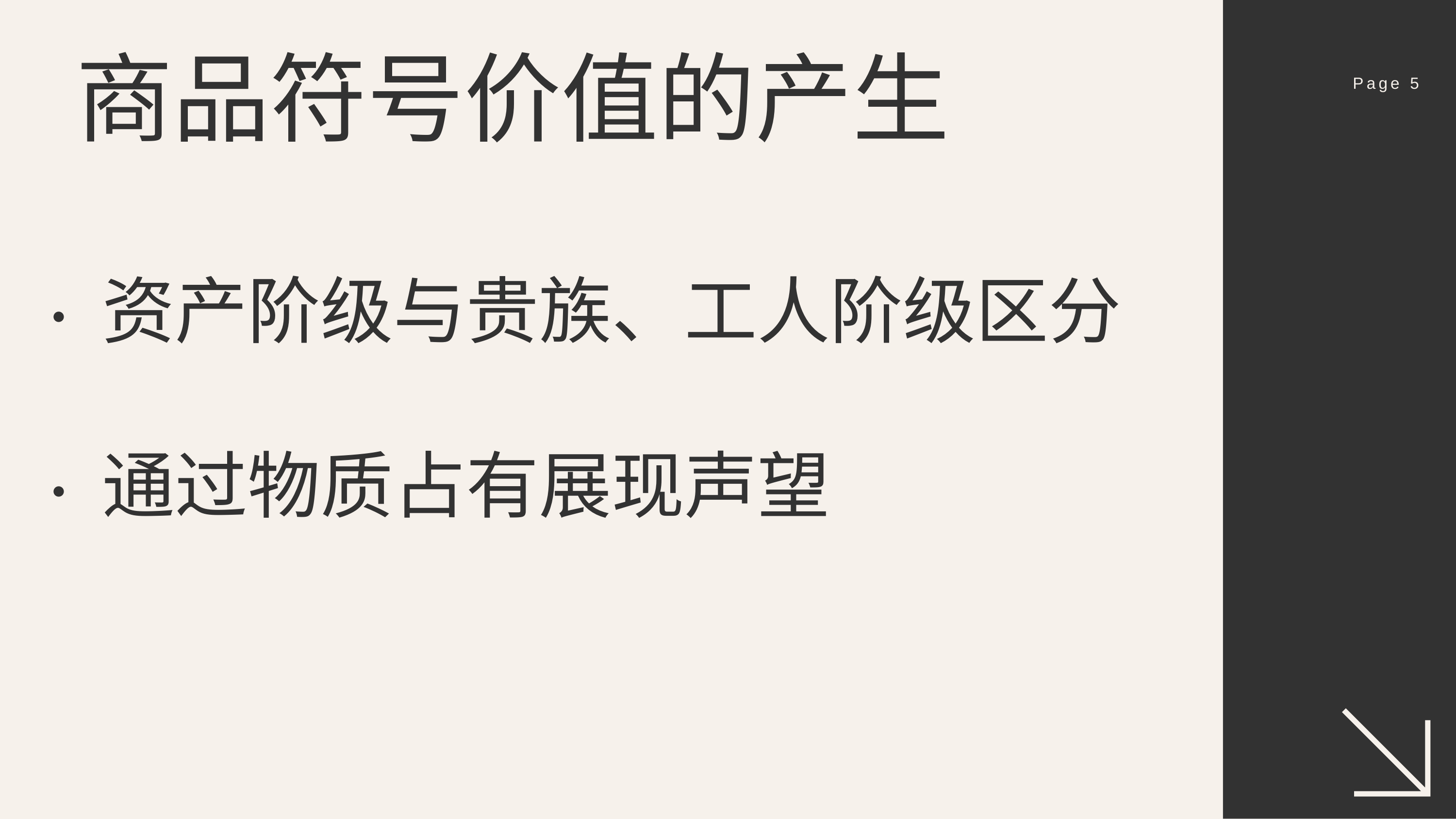

商品符号价值的产生
Page 5
· 资产阶级与贵族、工人阶级区分

· 通过物质占有展现声望